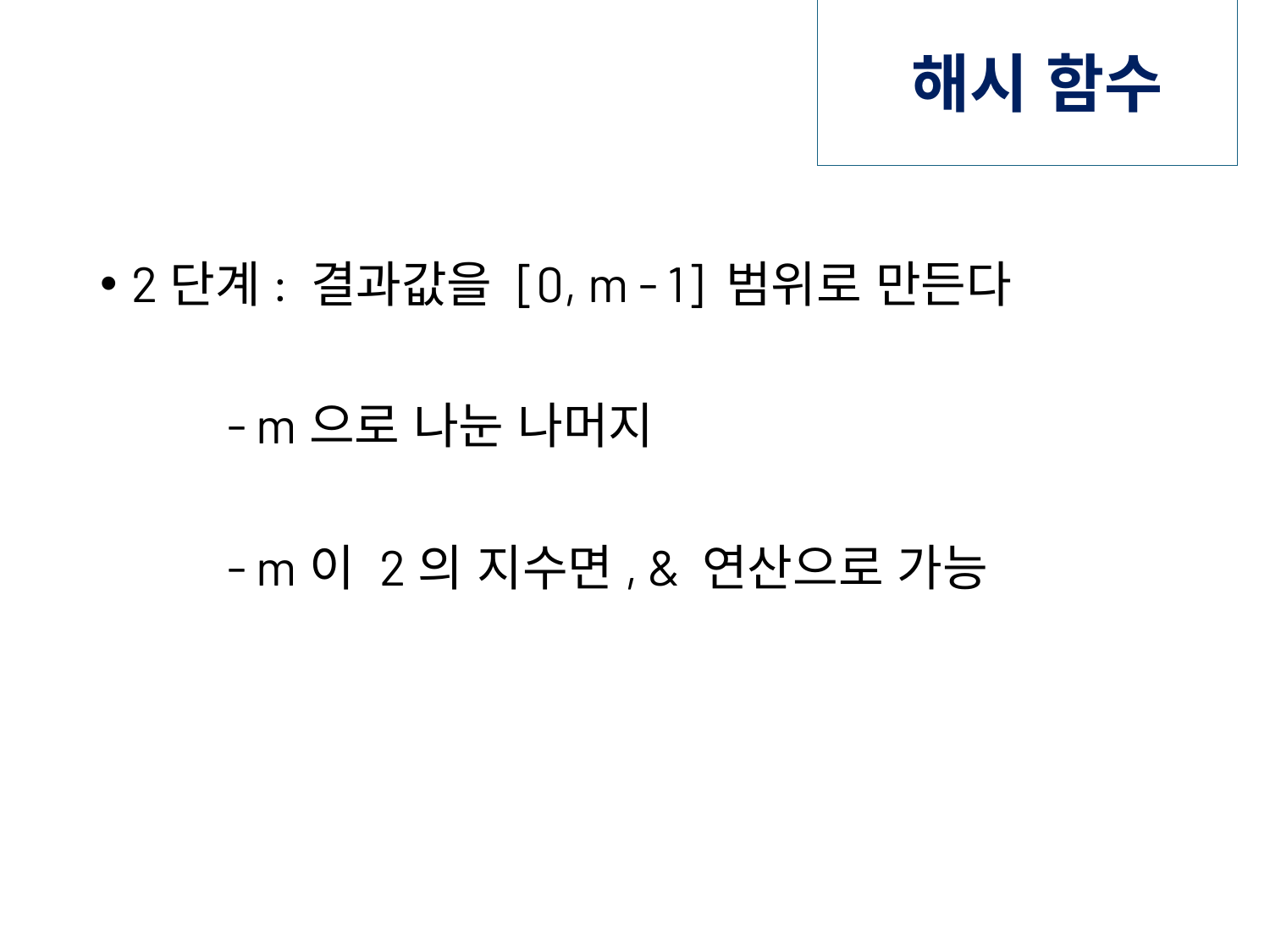

# 해시 함수
2단계: 결과값을 [0, m - 1] 범위로 만든다

	- m으로 나눈 나머지

	- m이 2의 지수면, & 연산으로 가능